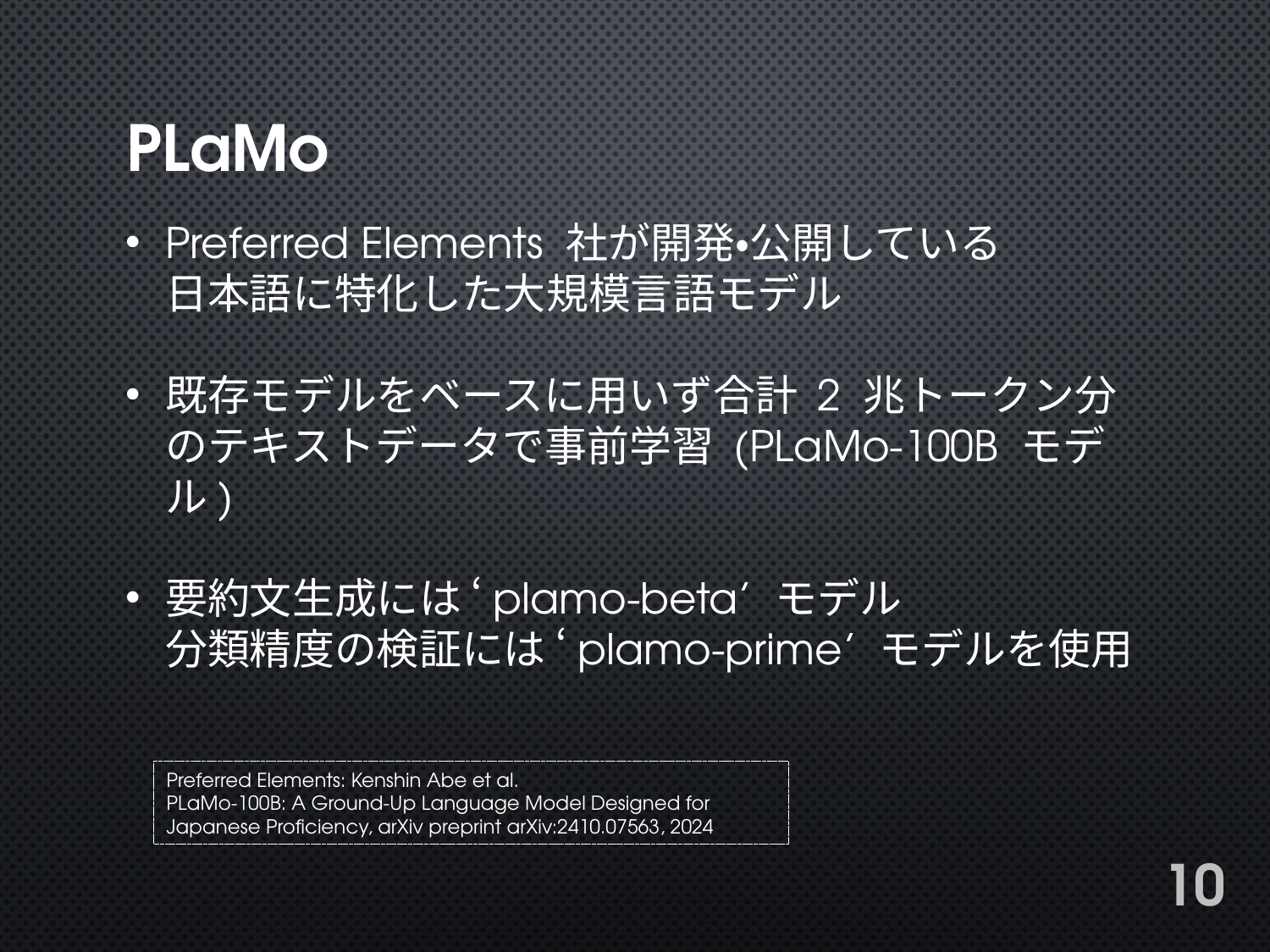

# PLaMo
Preferred Elements 社が開発・公開している
日本語に特化した大規模言語モデル
既存モデルをベースに用いず合計 2 兆トークン分のテキストデータで事前学習 (PLaMo-100B モデル)
要約文生成には ‘plamo-beta’ モデル
分類精度の検証には ‘plamo-prime’ モデルを使用
Preferred Elements: Kenshin Abe et al.
PLaMo-100B: A Ground-Up Language Model Designed for Japanese Proficiency, arXiv preprint arXiv:2410.07563, 2024
10